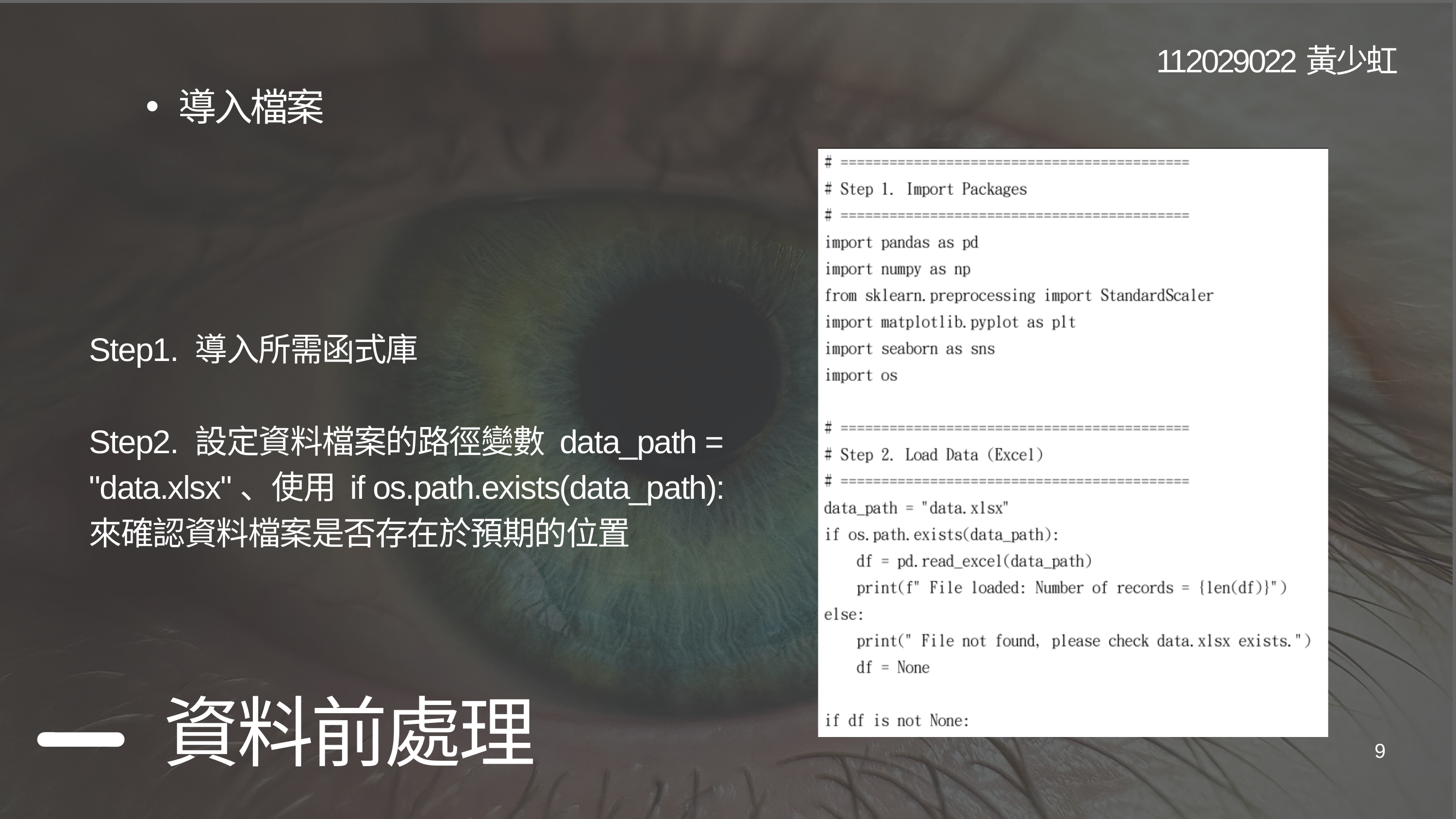

112029022黃少虹
導入檔案

Step1. 導入所需函式庫

Step2. 設定資料檔案的路徑變數 data_path = "data.xlsx"、使用 if os.path.exists(data_path): 來確認資料檔案是否存在於預期的位置
資料前處理
9